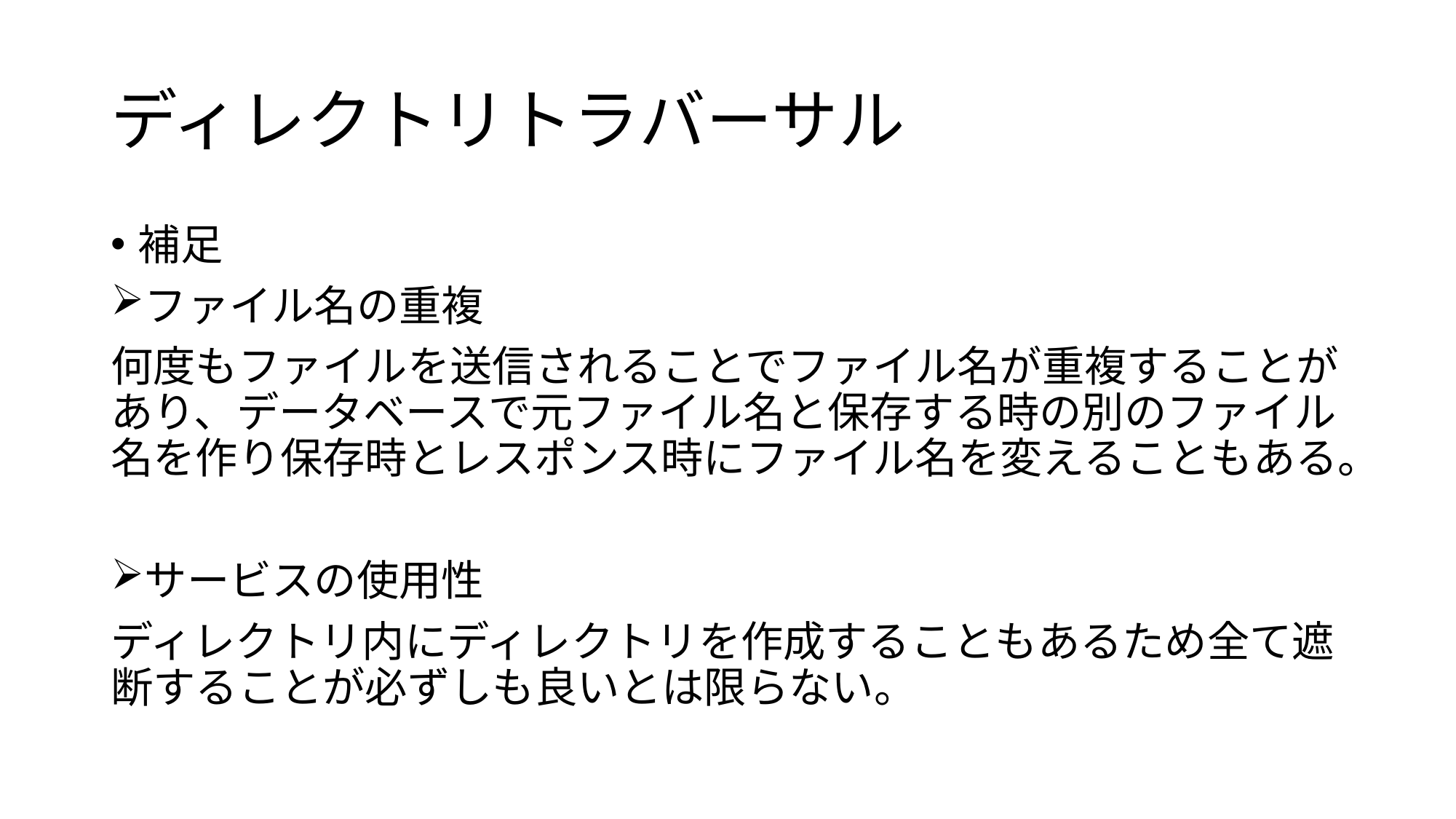

# ディレクトリトラバーサル
補足
ファイル名の重複
何度もファイルを送信されることでファイル名が重複することがあり、データベースで元ファイル名と保存する時の別のファイル名を作り保存時とレスポンス時にファイル名を変えることもある。

サービスの使用性
ディレクトリ内にディレクトリを作成することもあるため全て遮断することが必ずしも良いとは限らない。